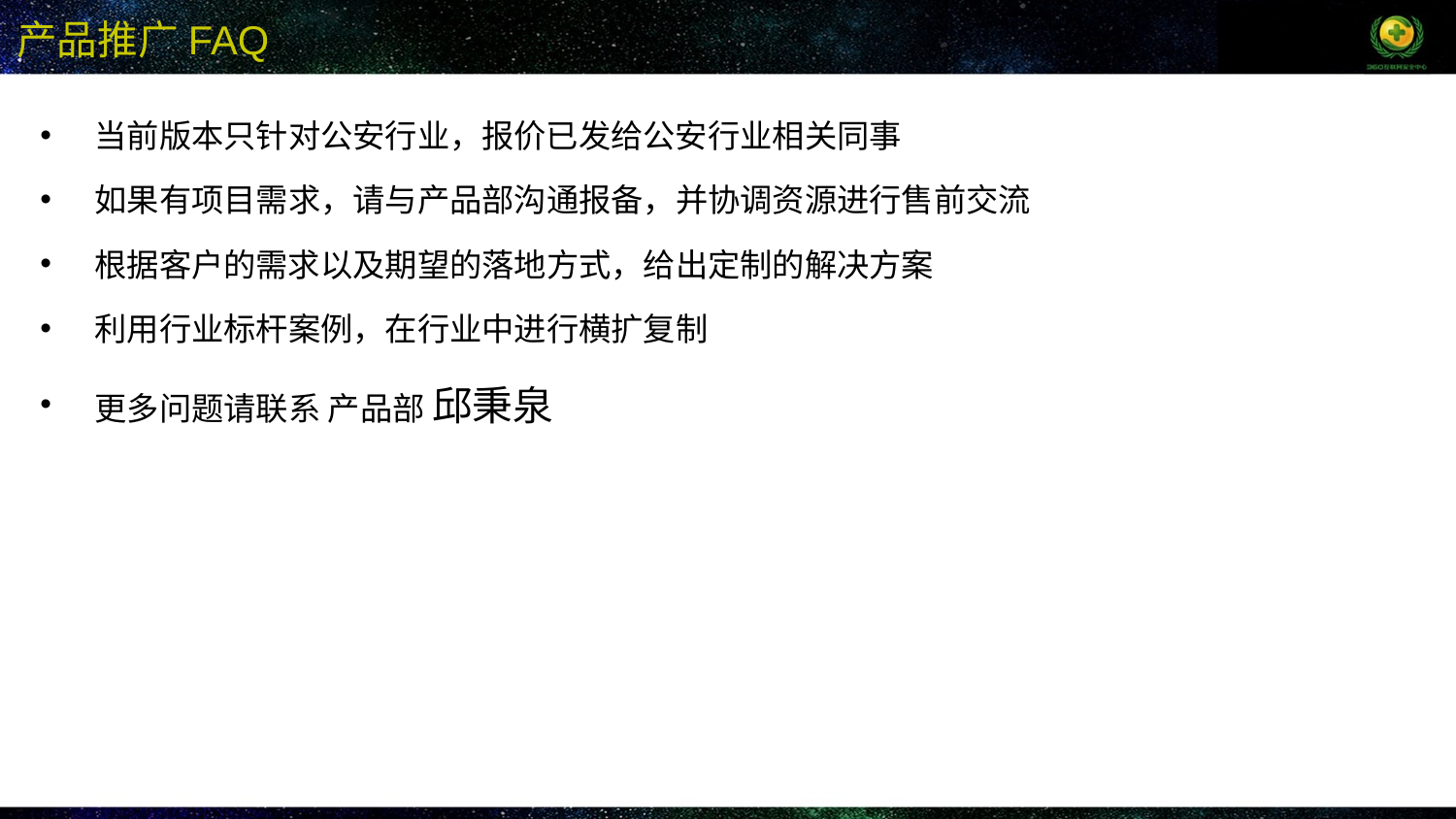

# 产品推广FAQ
当前版本只针对公安行业，报价已发给公安行业相关同事
如果有项目需求，请与产品部沟通报备，并协调资源进行售前交流
根据客户的需求以及期望的落地方式，给出定制的解决方案
利用行业标杆案例，在行业中进行横扩复制
更多问题请联系 产品部 邱秉泉